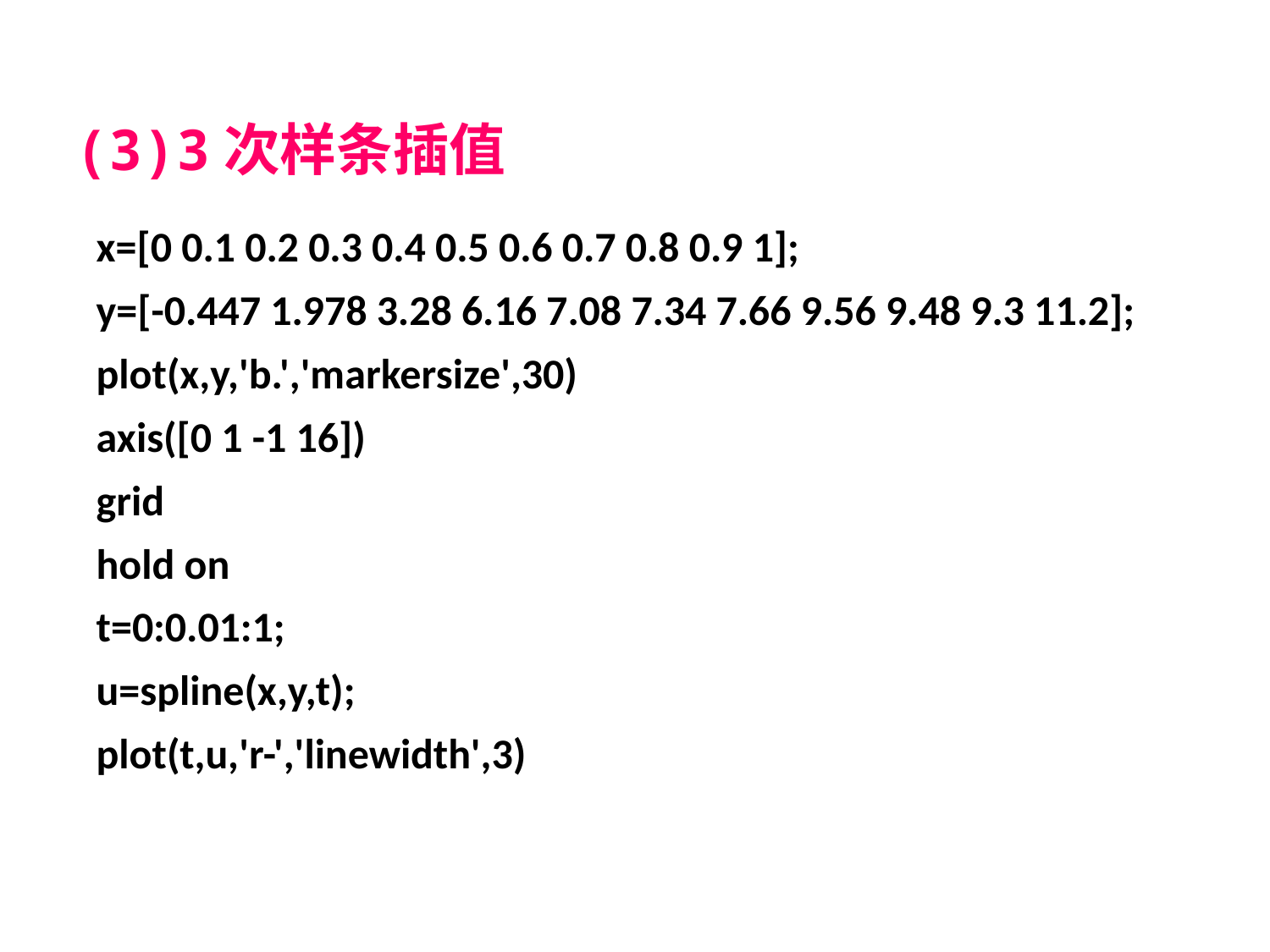

(3)3次样条插值
x=[0 0.1 0.2 0.3 0.4 0.5 0.6 0.7 0.8 0.9 1];
y=[-0.447 1.978 3.28 6.16 7.08 7.34 7.66 9.56 9.48 9.3 11.2];
plot(x,y,'b.','markersize',30)
axis([0 1 -1 16])
grid
hold on
t=0:0.01:1;
u=spline(x,y,t);
plot(t,u,'r-','linewidth',3)